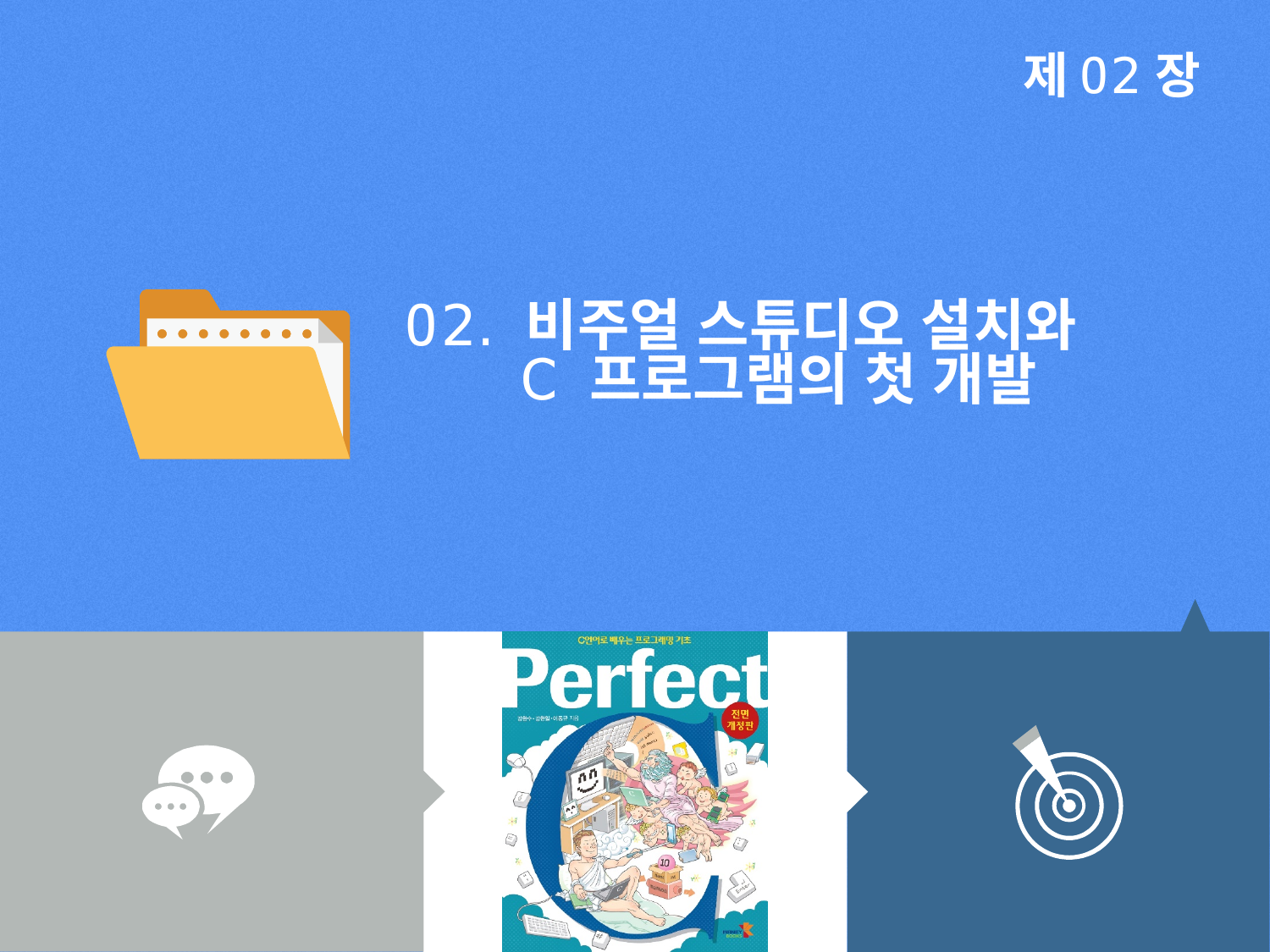

제02장
02. 비주얼 스튜디오 설치와
       C 프로그램의 첫 개발